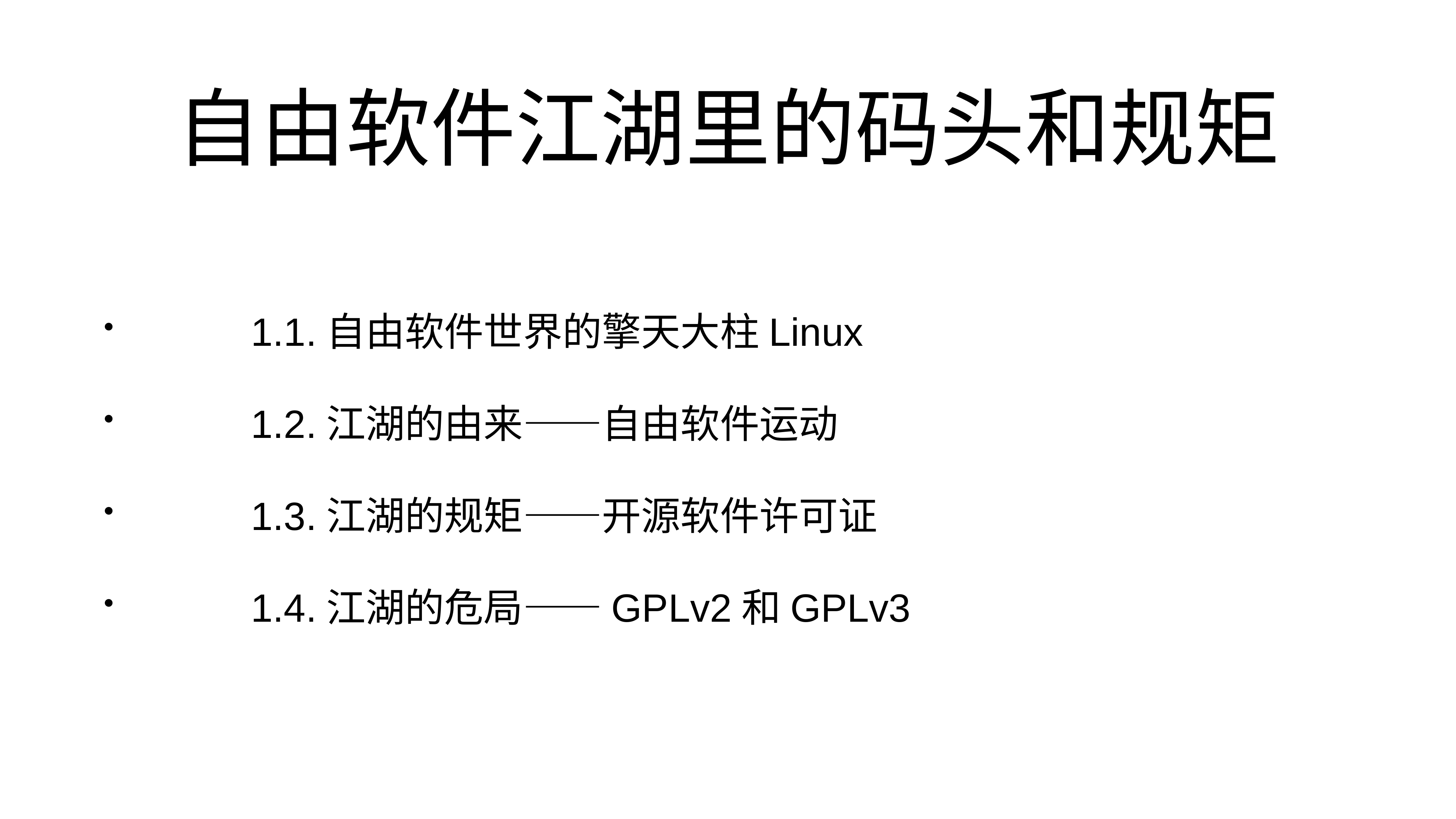

# 自由软件江湖里的码头和规矩
		1.1.自由软件世界的擎天大柱Linux
		1.2.江湖的由来——自由软件运动
		1.3.江湖的规矩——开源软件许可证
		1.4.江湖的危局——GPLv2和GPLv3